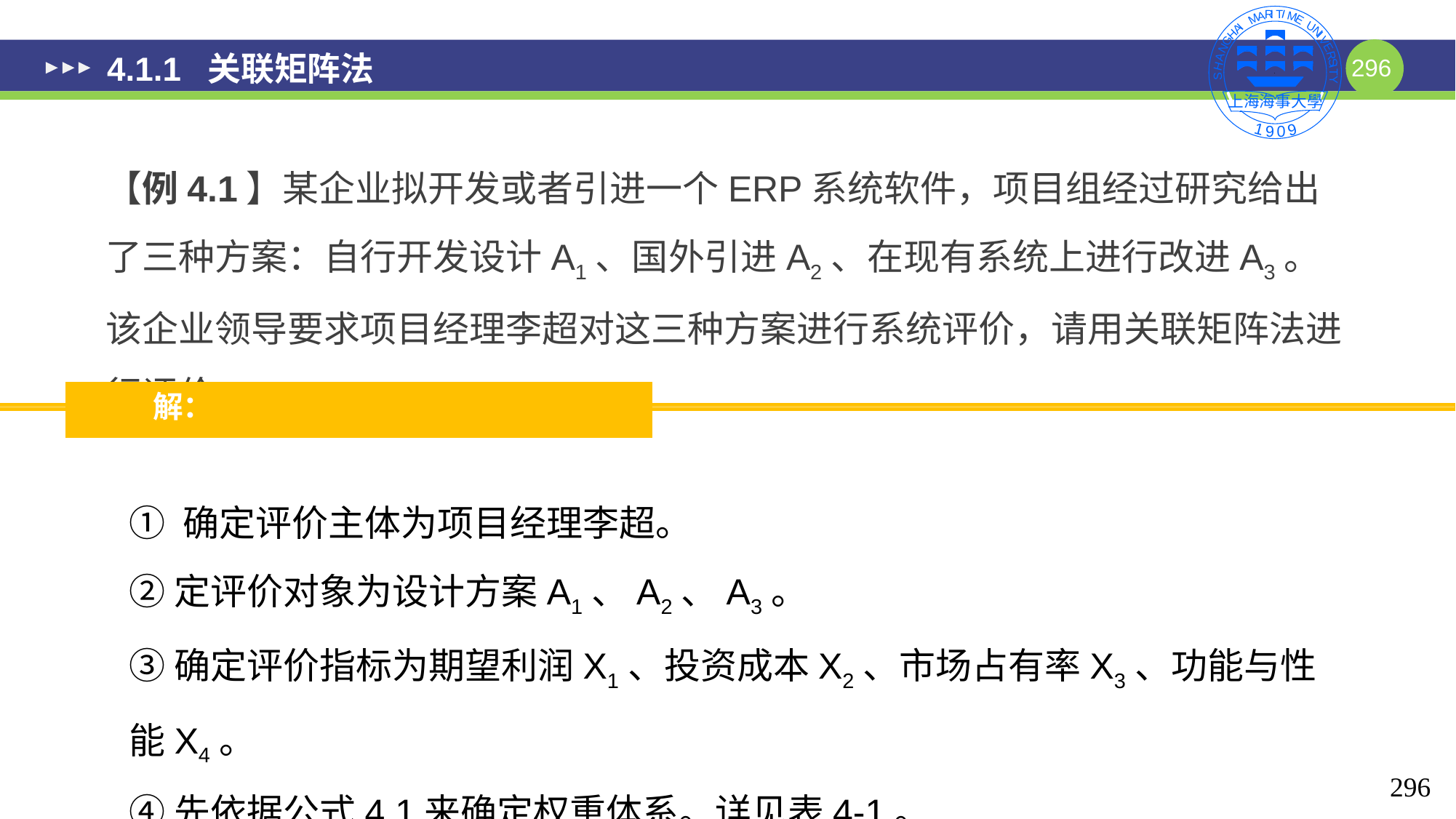

# 4.1.1  关联矩阵法
【例4.1】某企业拟开发或者引进一个ERP系统软件，项目组经过研究给出了三种方案：自行开发设计A1、国外引进A2、在现有系统上进行改进A3。该企业领导要求项目经理李超对这三种方案进行系统评价，请用关联矩阵法进行评价。
          解：

① 确定评价主体为项目经理李超。
②定评价对象为设计方案A1、A2、A3。
③确定评价指标为期望利润X1、投资成本X2、市场占有率X3、功能与性能X4。
④先依据公式4.1来确定权重体系。详见表4-1。
296
296